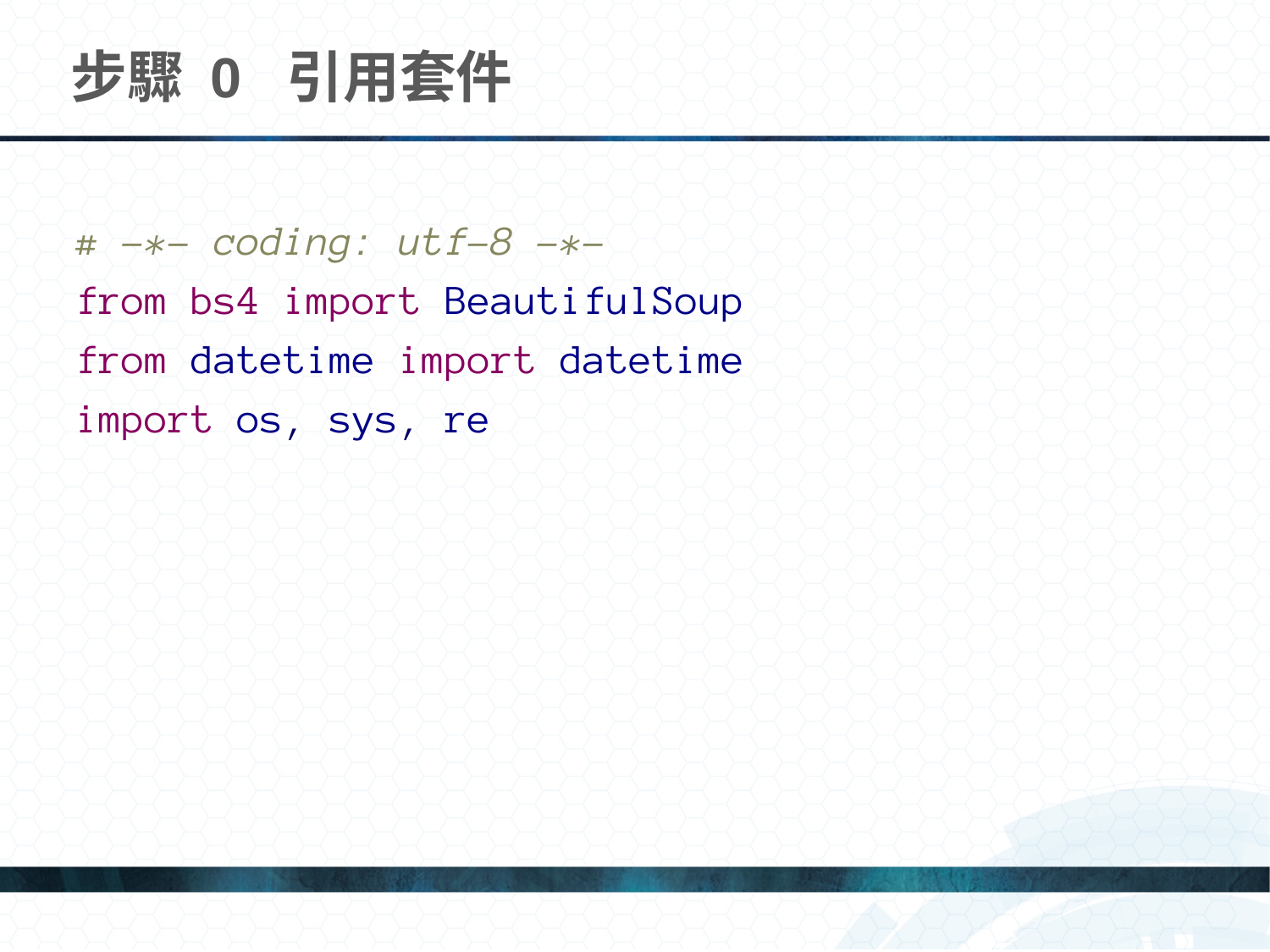

# 步驟 0  引用套件
# -*- coding: utf-8 -*-
from bs4 import BeautifulSoup
from datetime import datetime
import os, sys, re